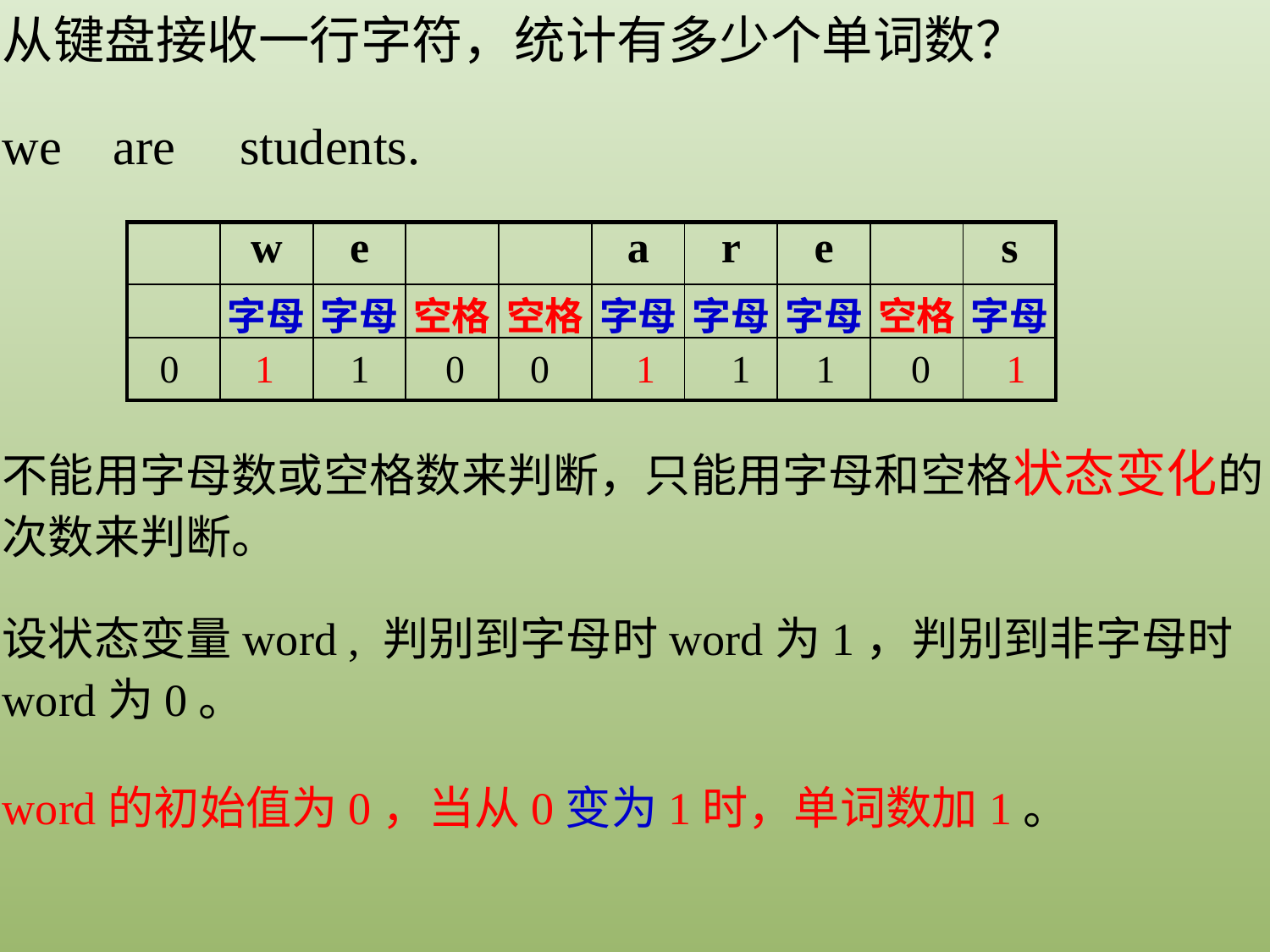

从键盘接收一行字符，统计有多少个单词数？
we    are     students.
|  | w | e |  |  | a | r | e |  | s |
| --- | --- | --- | --- | --- | --- | --- | --- | --- | --- |
|  | 字母 | 字母 | 空格 | 空格 | 字母 | 字母 | 字母 | 空格 | 字母 |
|  |  |  |  |  |  |  |  |  |  |
0
1
1
0
0
1
1
1
0
1
不能用字母数或空格数来判断，只能用字母和空格状态变化的次数来判断。
设状态变量word , 判别到字母时word为1，判别到非字母时word为0。
word的初始值为0，当从0变为1时，单词数加1。
353